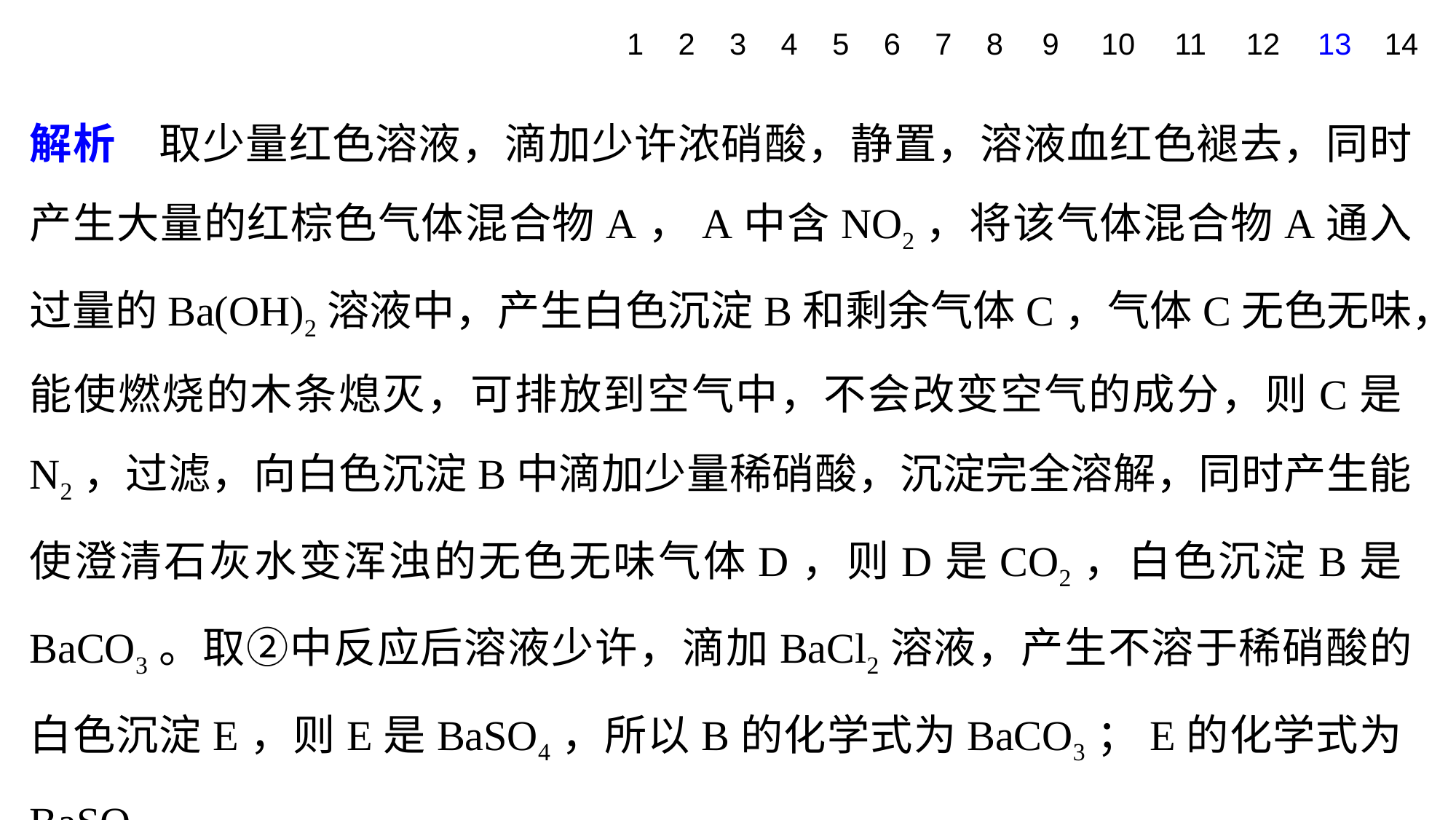

1
2
3
4
5
6
7
8
9
10
11
12
13
14
解析　取少量红色溶液，滴加少许浓硝酸，静置，溶液血红色褪去，同时产生大量的红棕色气体混合物A，A中含NO2，将该气体混合物A通入过量的Ba(OH)2溶液中，产生白色沉淀B和剩余气体C，气体C无色无味，能使燃烧的木条熄灭，可排放到空气中，不会改变空气的成分，则C是N2，过滤，向白色沉淀B中滴加少量稀硝酸，沉淀完全溶解，同时产生能使澄清石灰水变浑浊的无色无味气体D，则D是CO2，白色沉淀B是BaCO3。取②中反应后溶液少许，滴加BaCl2溶液，产生不溶于稀硝酸的白色沉淀E，则E是BaSO4，所以B的化学式为BaCO3；E的化学式为BaSO4。
答案　BaCO3　BaSO4